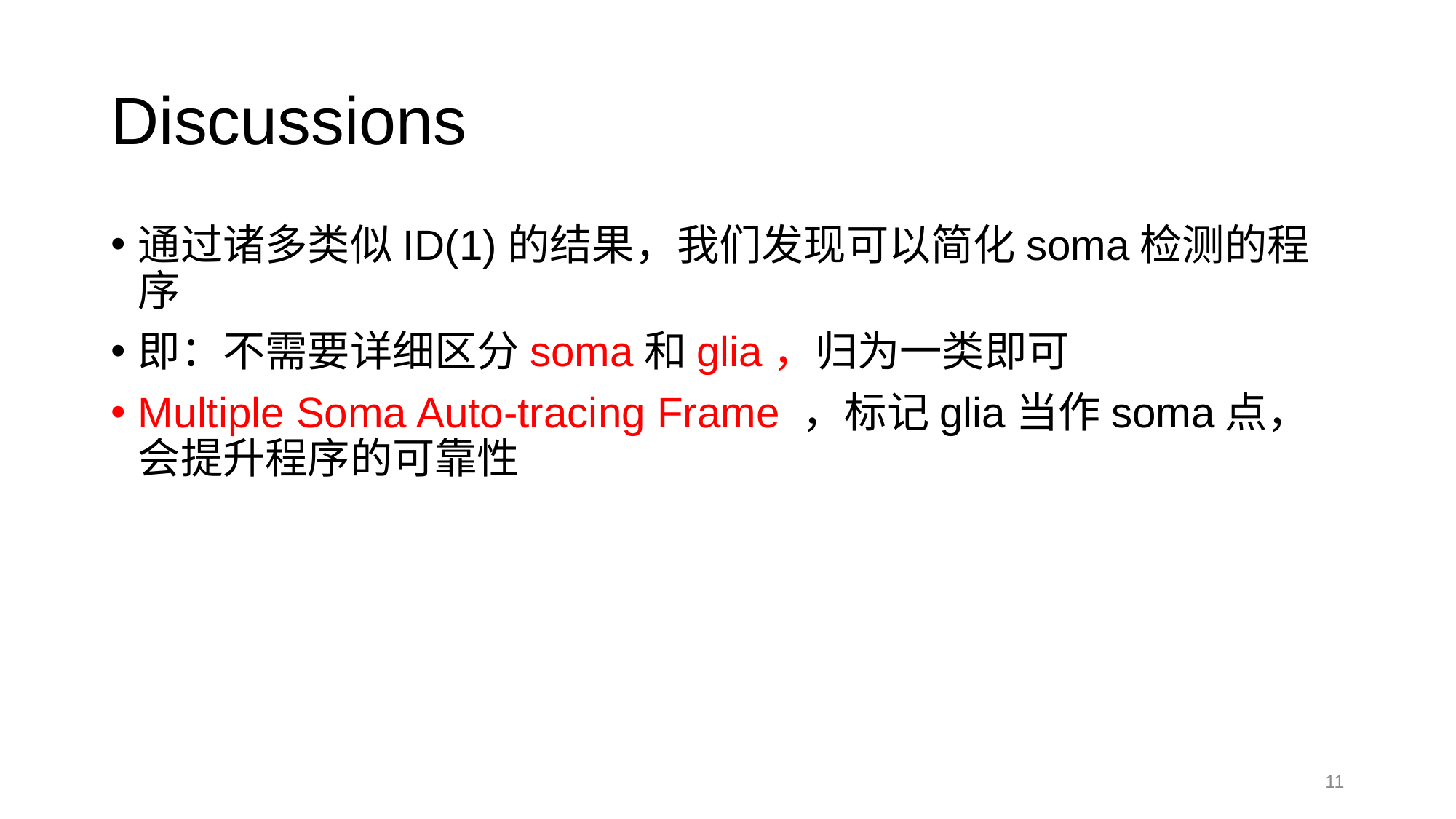

# Discussions
通过诸多类似ID(1)的结果，我们发现可以简化soma检测的程序
即：不需要详细区分soma和glia，归为一类即可
Multiple Soma Auto-tracing Frame ，标记glia当作soma点，会提升程序的可靠性
11